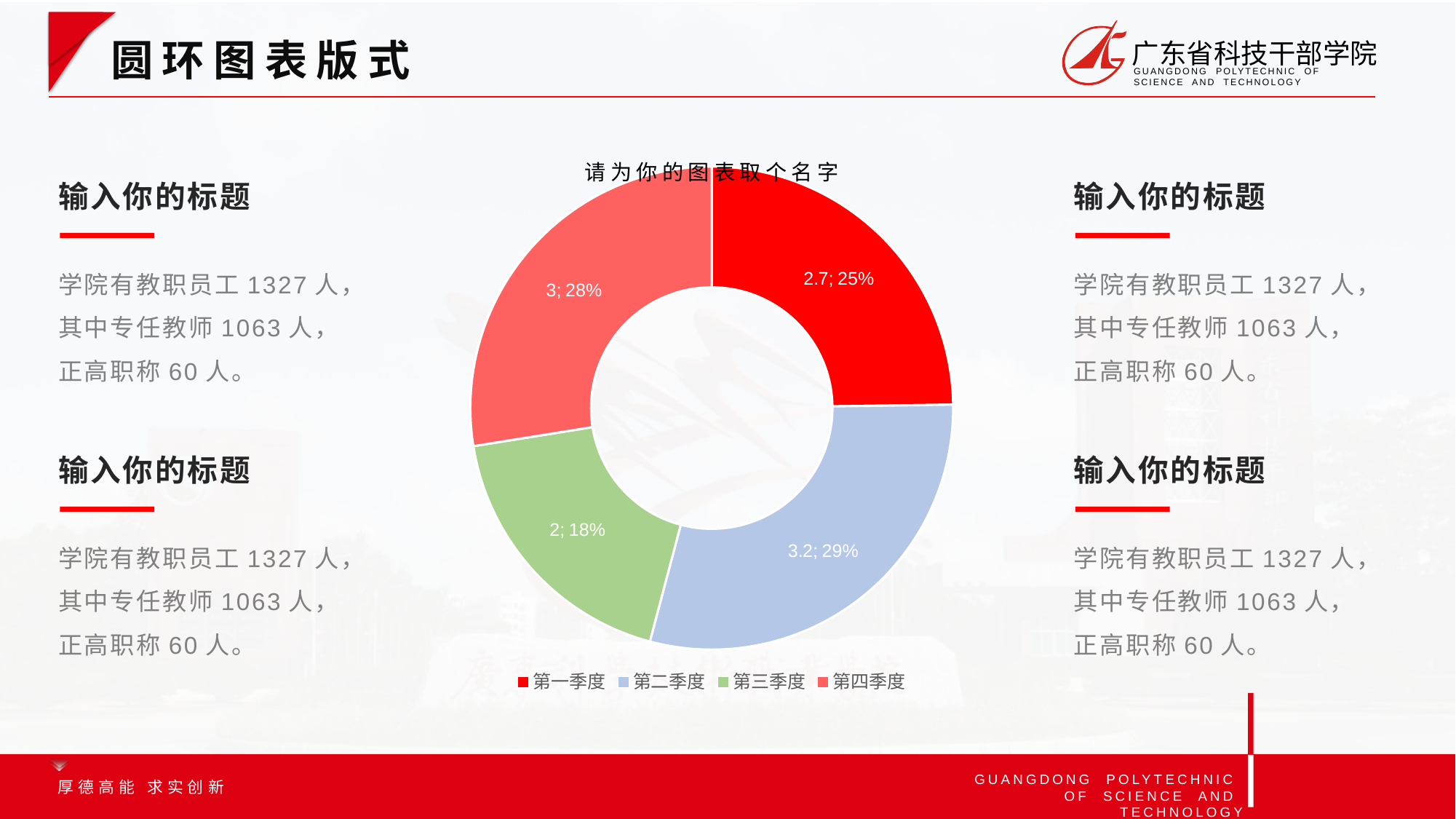

选中图表☞鼠标右键选择编辑数据☞即可修改图表数据
圆环图表版式
请为你的图表取个名字

### Chart

| Category | 销售额 |
|---|---|
| 第一季度 | 2.7 |
| 第二季度 | 3.2 |
| 第三季度 | 2.0 |
| 第四季度 | 3.0 |
输入你的标题
输入你的标题

学院有教职员工1327人，其中专任教师1063人，正高职称60人。
学院有教职员工1327人，其中专任教师1063人，正高职称60人。
输入你的标题
输入你的标题

学院有教职员工1327人，其中专任教师1063人，正高职称60人。
学院有教职员工1327人，其中专任教师1063人，正高职称60人。